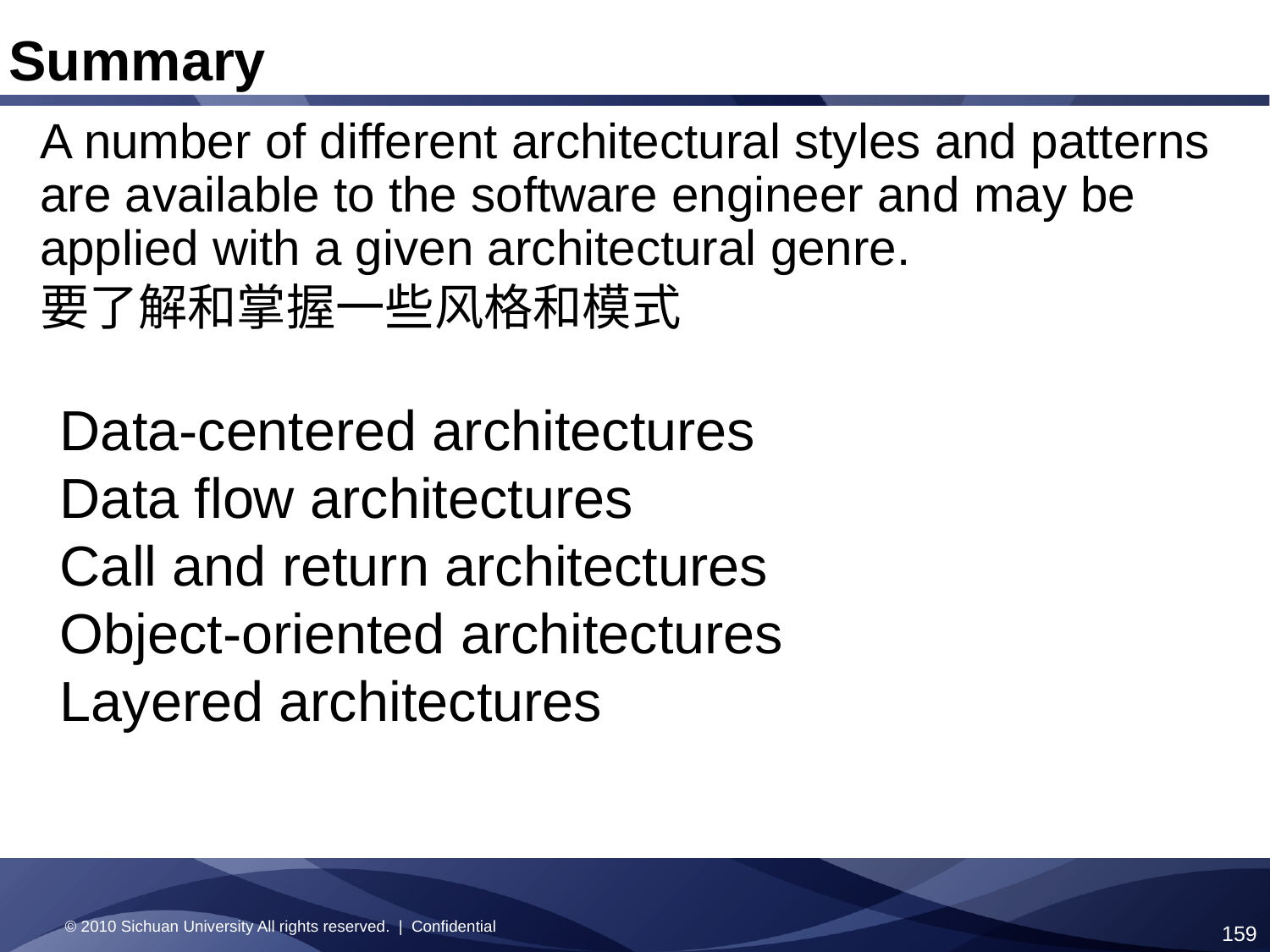

Summary
A number of different architectural styles and patterns are available to the software engineer and may be applied with a given architectural genre.
要了解和掌握一些风格和模式

Data-centered architectures
Data flow architectures
Call and return architectures
Object-oriented architectures
Layered architectures

© 2010 Sichuan University All rights reserved.  |  Confidential
159